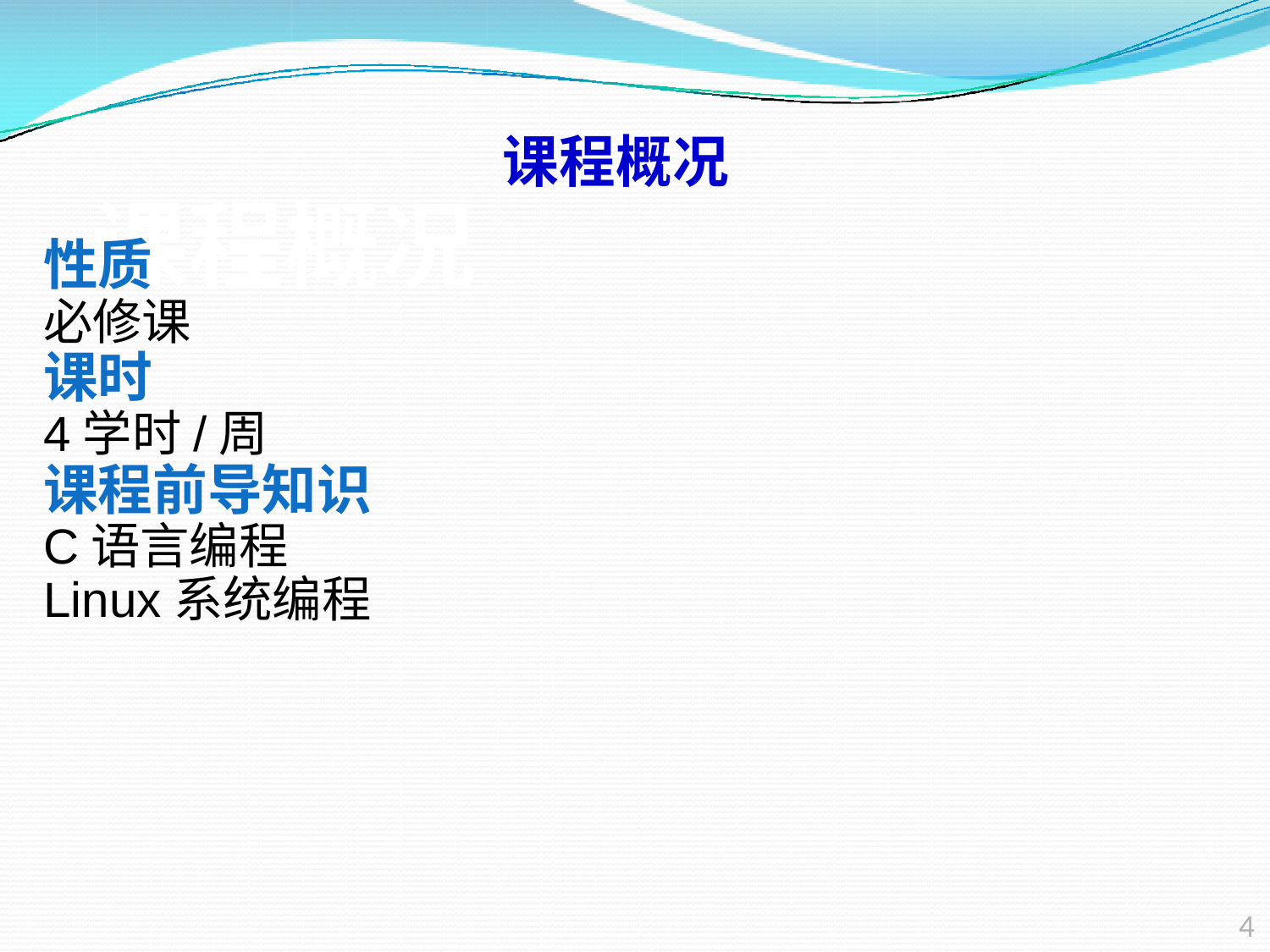

课程概况
性质
必修课
课时
4学时/周
课程前导知识
C语言编程
Linux系统编程

# 课程概况
4